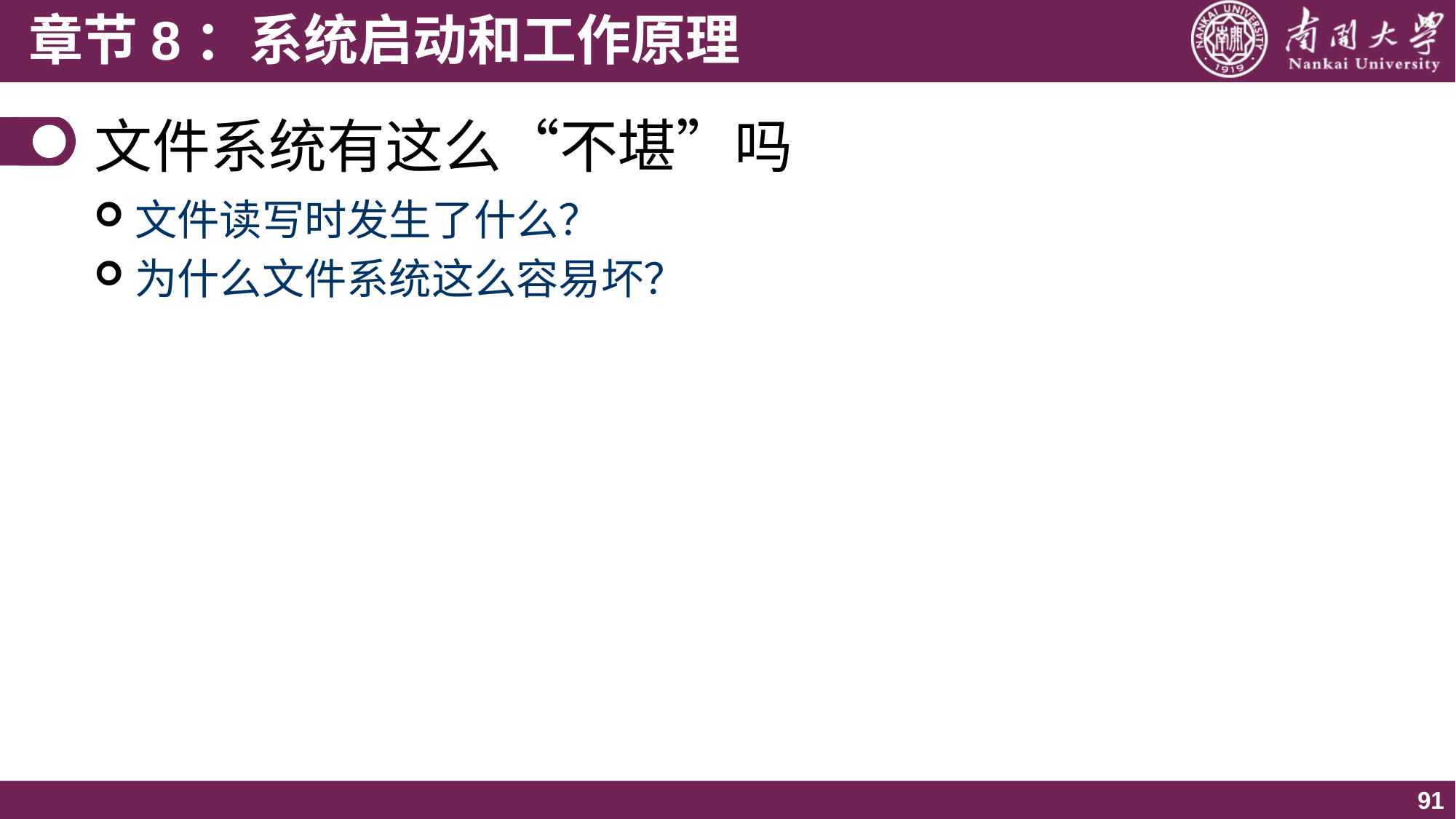

# 文件系统有这么“不堪”吗
文件读写时发生了什么？
为什么文件系统这么容易坏？
91